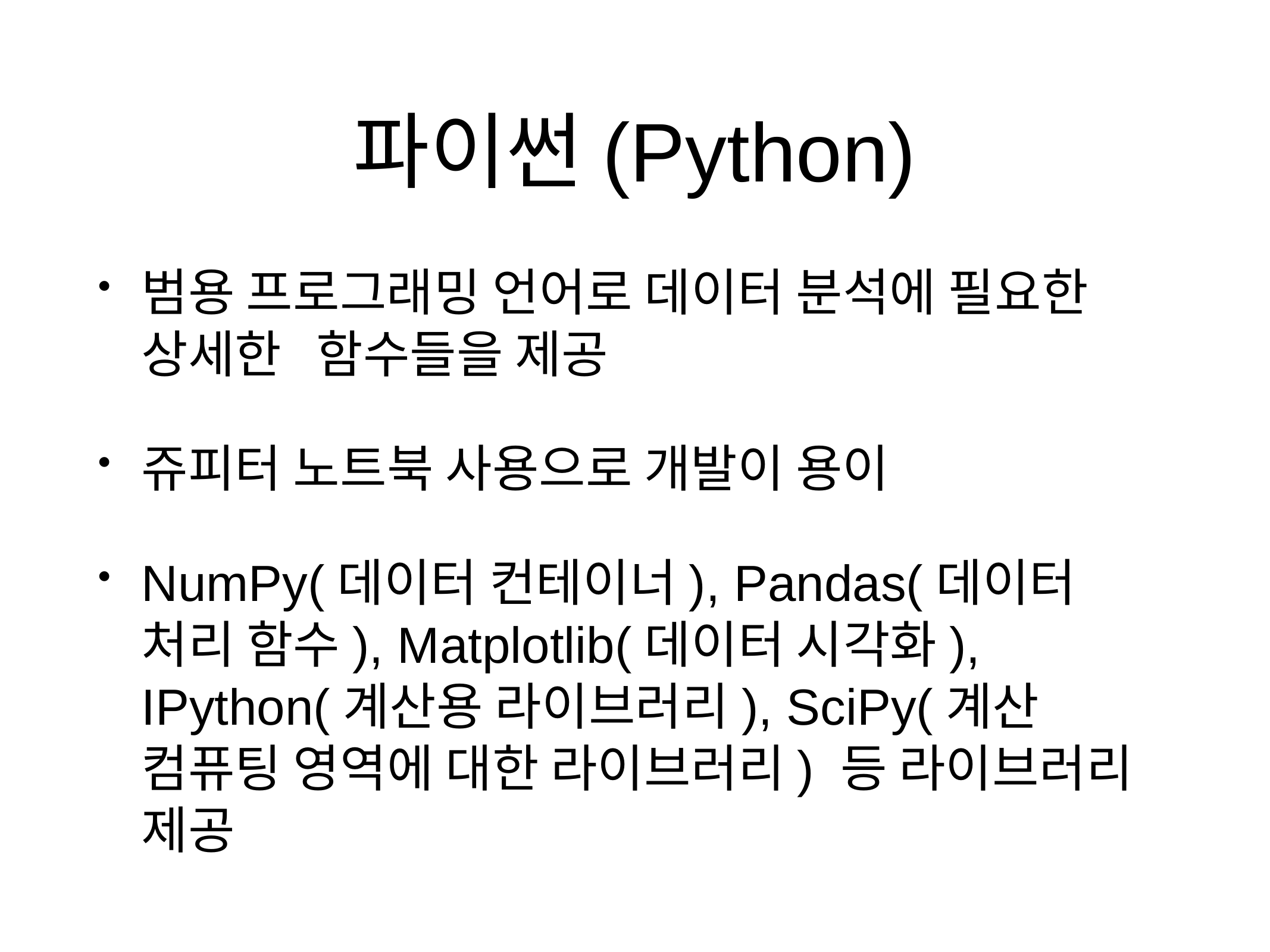

# 파이썬(Python)
범용 프로그래밍 언어로 데이터 분석에 필요한 상세한   함수들을 제공
쥬피터 노트북 사용으로 개발이 용이
NumPy(데이터 컨테이너), Pandas(데이터 처리 함수), Matplotlib(데이터 시각화), IPython(계산용 라이브러리), SciPy(계산 컴퓨팅 영역에 대한 라이브러리) 등 라이브러리 제공
88